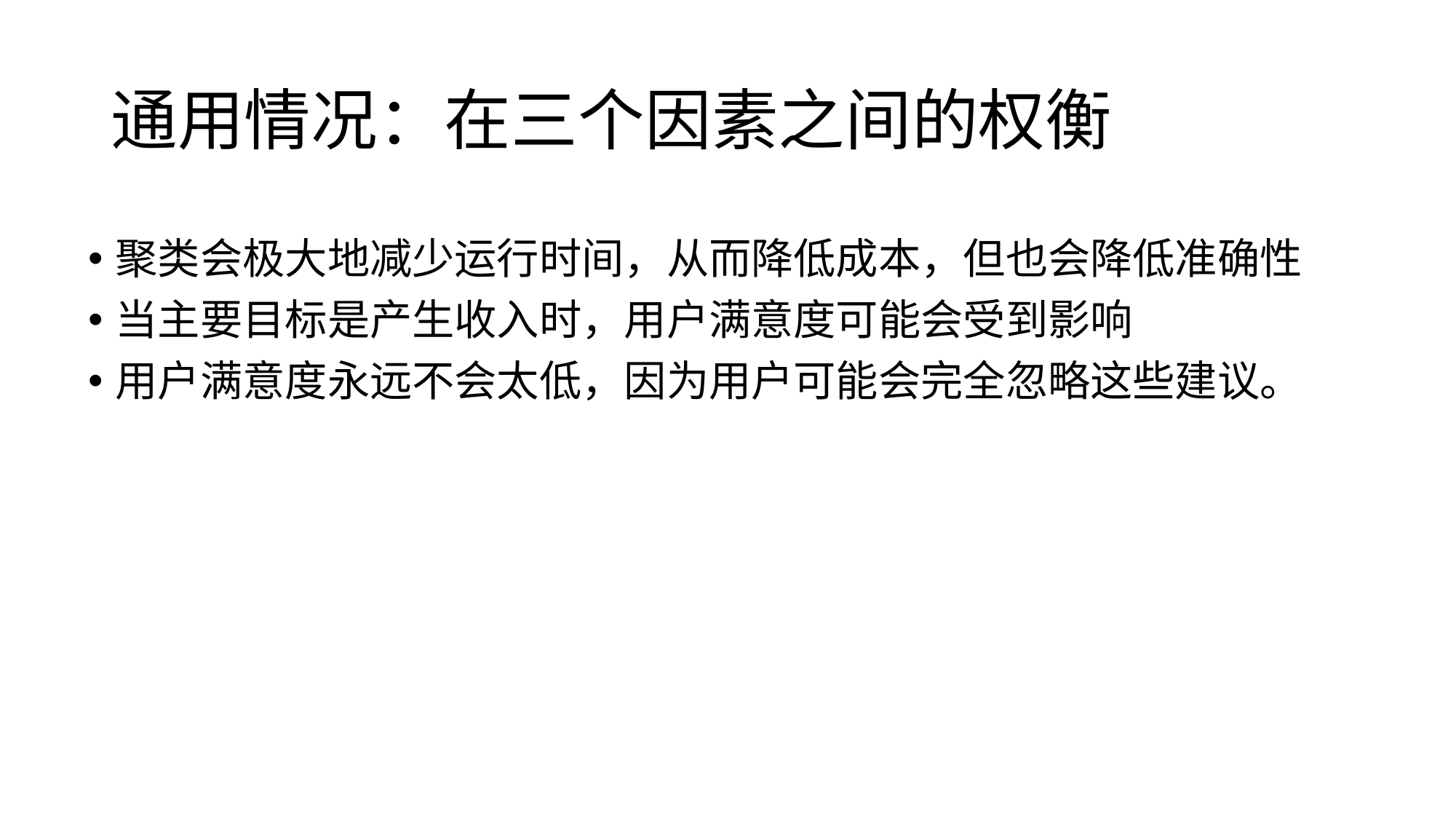

# 通用情况：在三个因素之间的权衡

聚类会极大地减少运行时间，从而降低成本，但也会降低准确性
当主要目标是产生收入时，用户满意度可能会受到影响
用户满意度永远不会太低，因为用户可能会完全忽略这些建议。